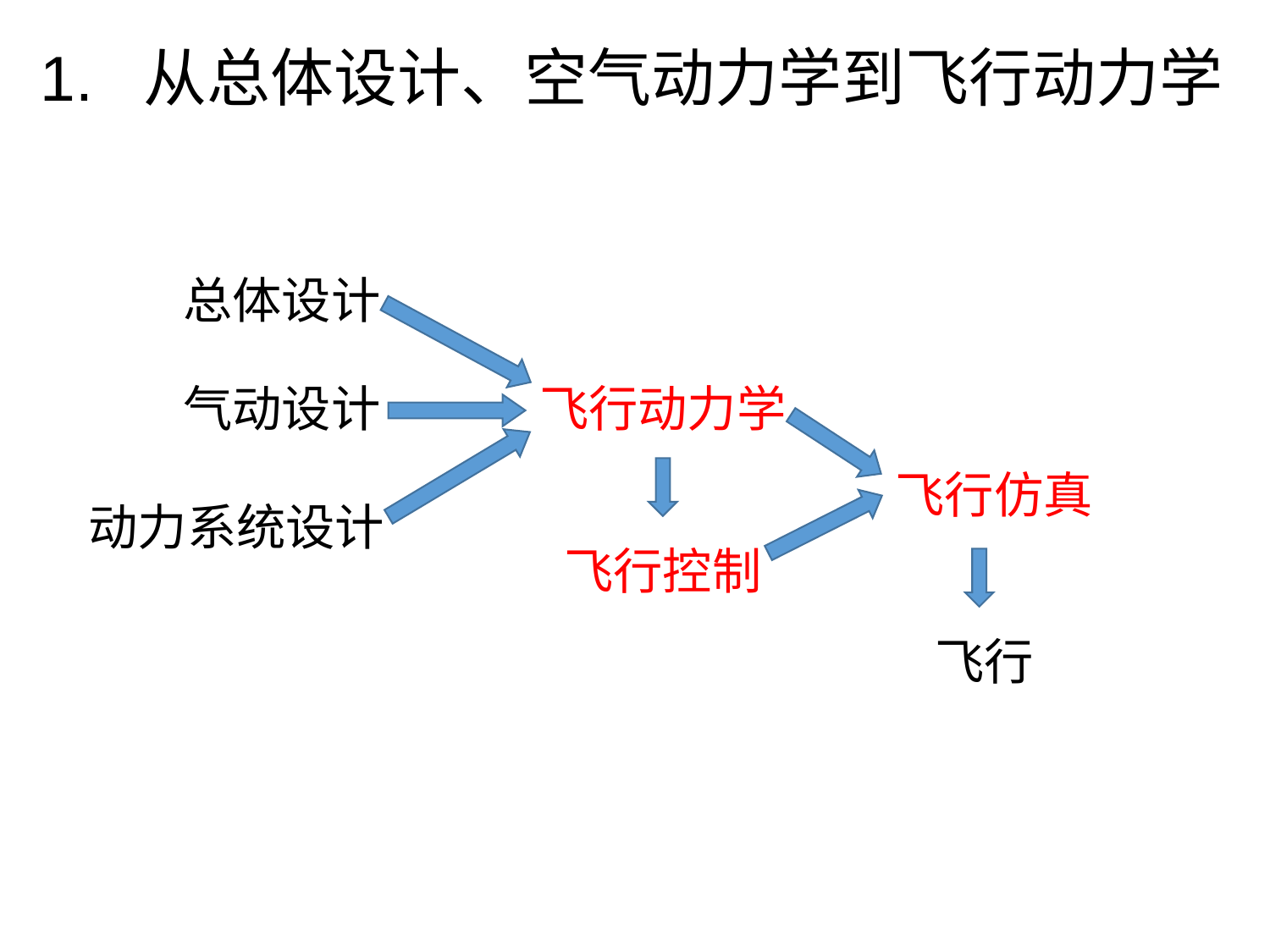

# 从总体设计、空气动力学到飞行动力学
总体设计

飞行动力学
气动设计

飞行仿真

动力系统设计

飞行控制

飞行